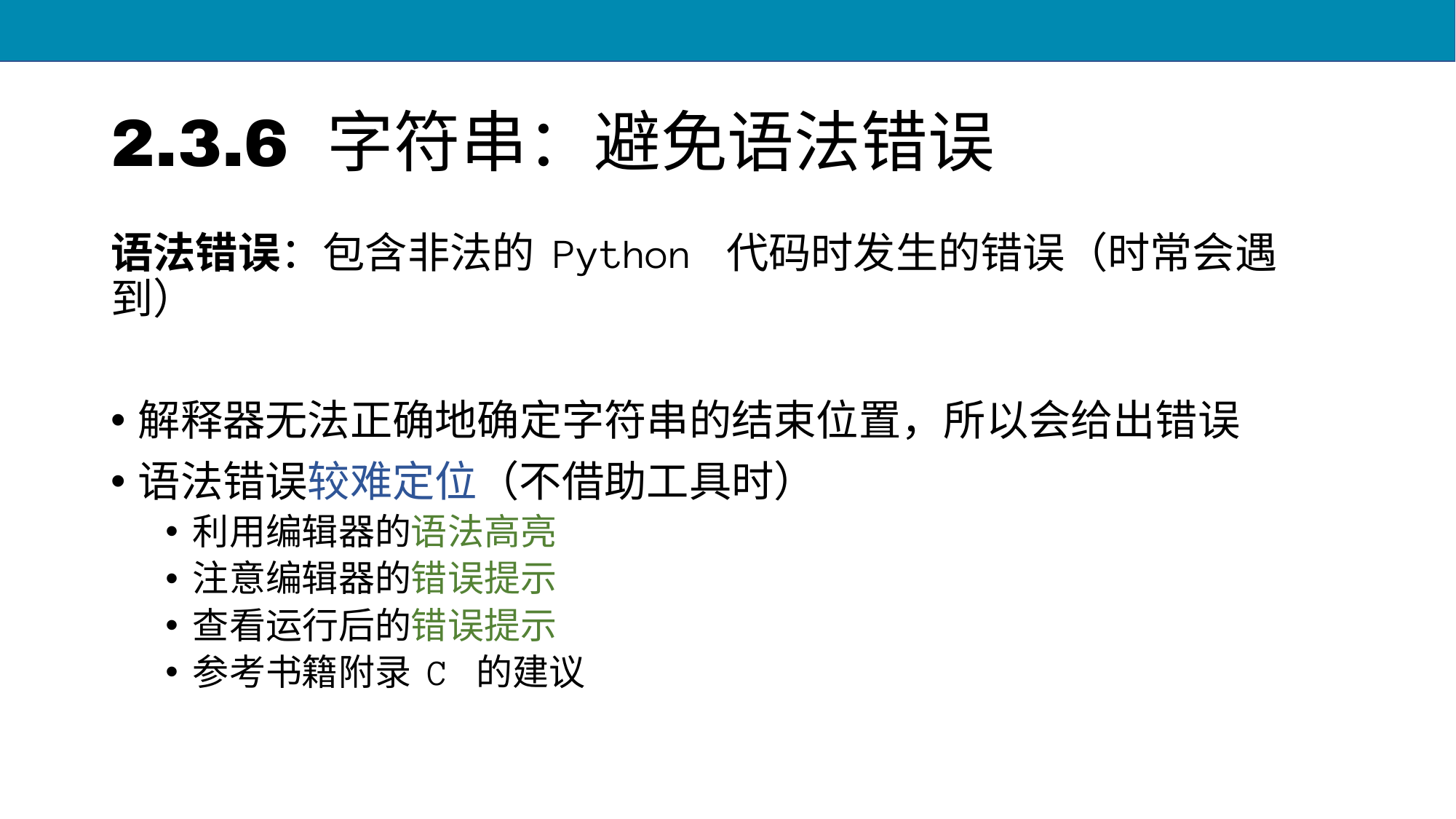

# 2.3.6 字符串：避免语法错误
语法错误：包含非法的 Python 代码时发生的错误（时常会遇到）

解释器无法正确地确定字符串的结束位置，所以会给出错误
语法错误较难定位（不借助工具时）
利用编辑器的语法高亮
注意编辑器的错误提示
查看运行后的错误提示
参考书籍附录 C 的建议